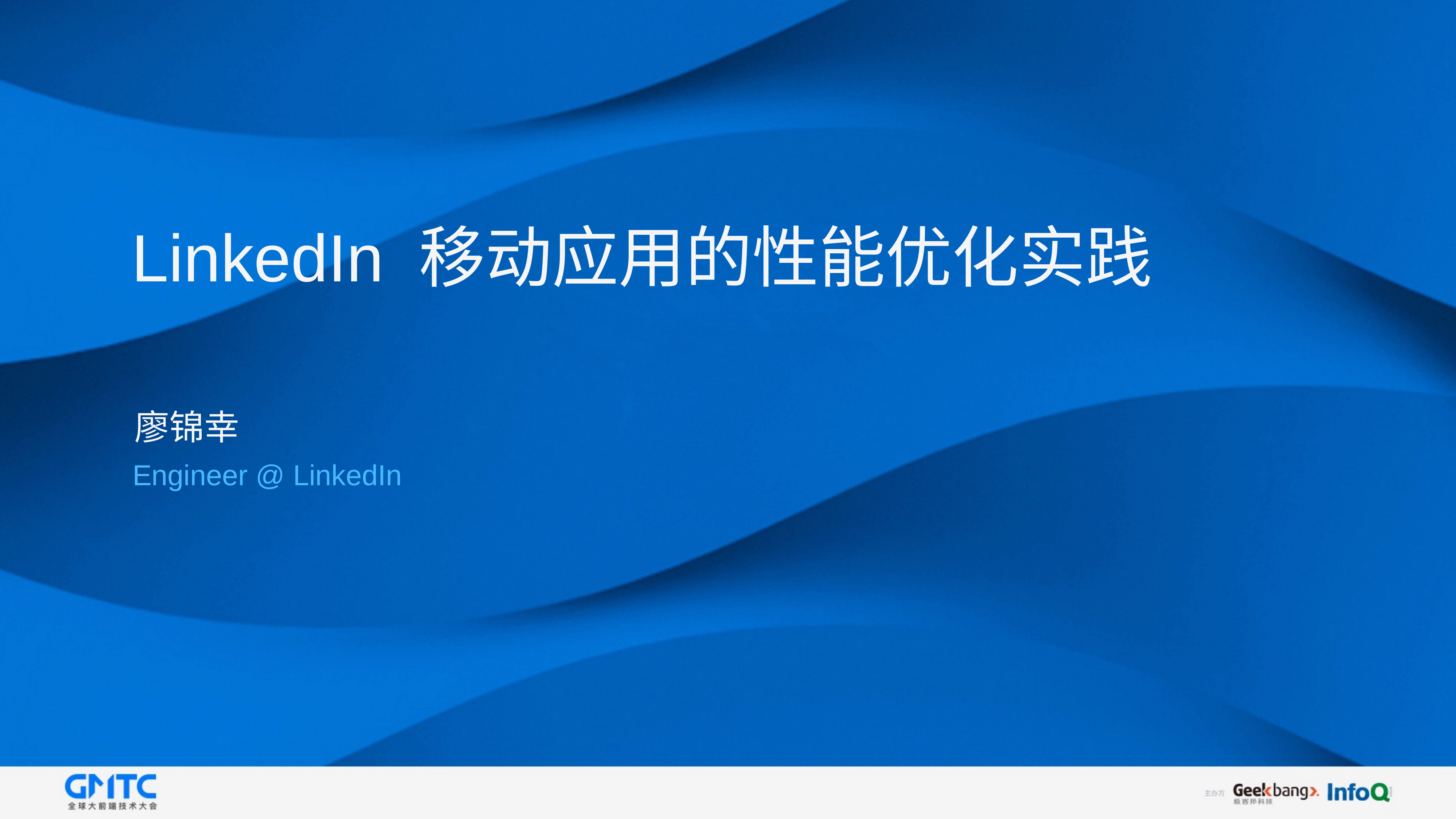

# LinkedIn 移动应用的性能优化实践
廖锦幸
Engineer @ LinkedIn